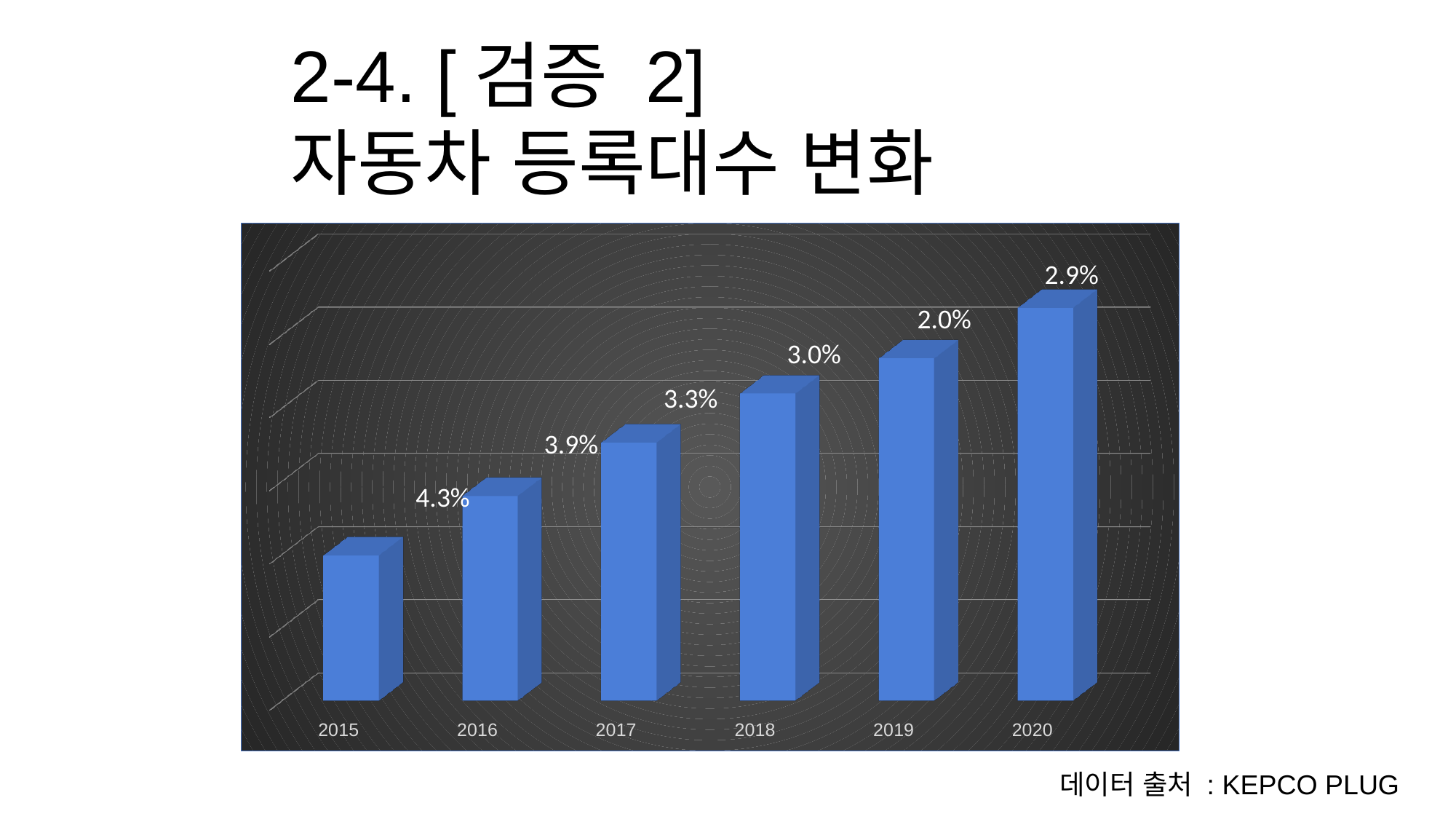

2-4. [검증 2]
자동차 등록대수 변화

[unsupported chart]

2.9%
2.0%
3.0%
3.3%
3.9%
4.3%
데이터 출처 : KEPCO PLUG